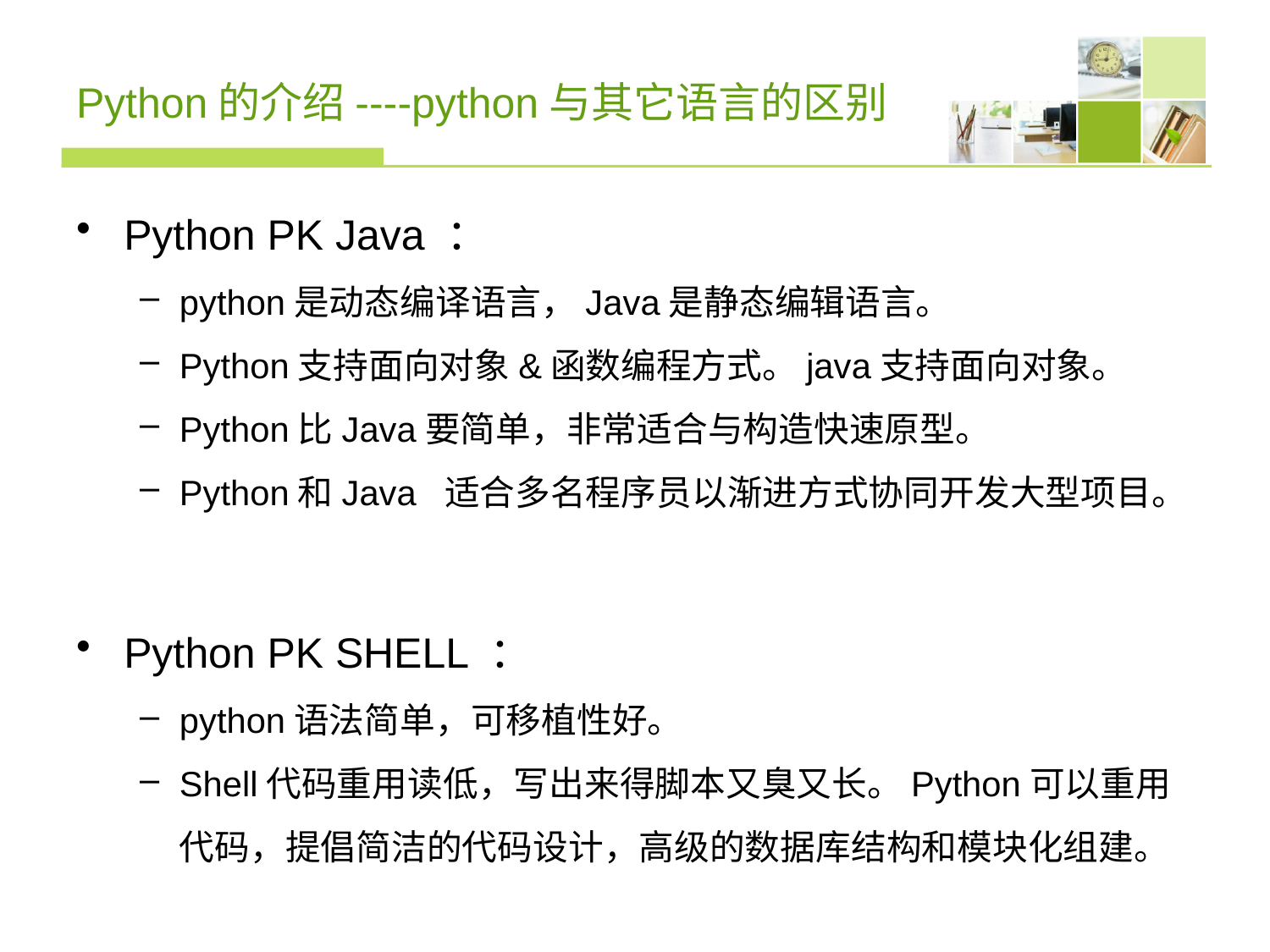

# Python的介绍----python与其它语言的区别
Python PK Java ：
python是动态编译语言，Java是静态编辑语言。
Python支持面向对象&函数编程方式。java支持面向对象。
Python比Java要简单，非常适合与构造快速原型。
Python和Java  适合多名程序员以渐进方式协同开发大型项目。

Python PK SHELL ：
python语法简单，可移植性好。
Shell代码重用读低，写出来得脚本又臭又长。Python可以重用代码，提倡简洁的代码设计，高级的数据库结构和模块化组建。